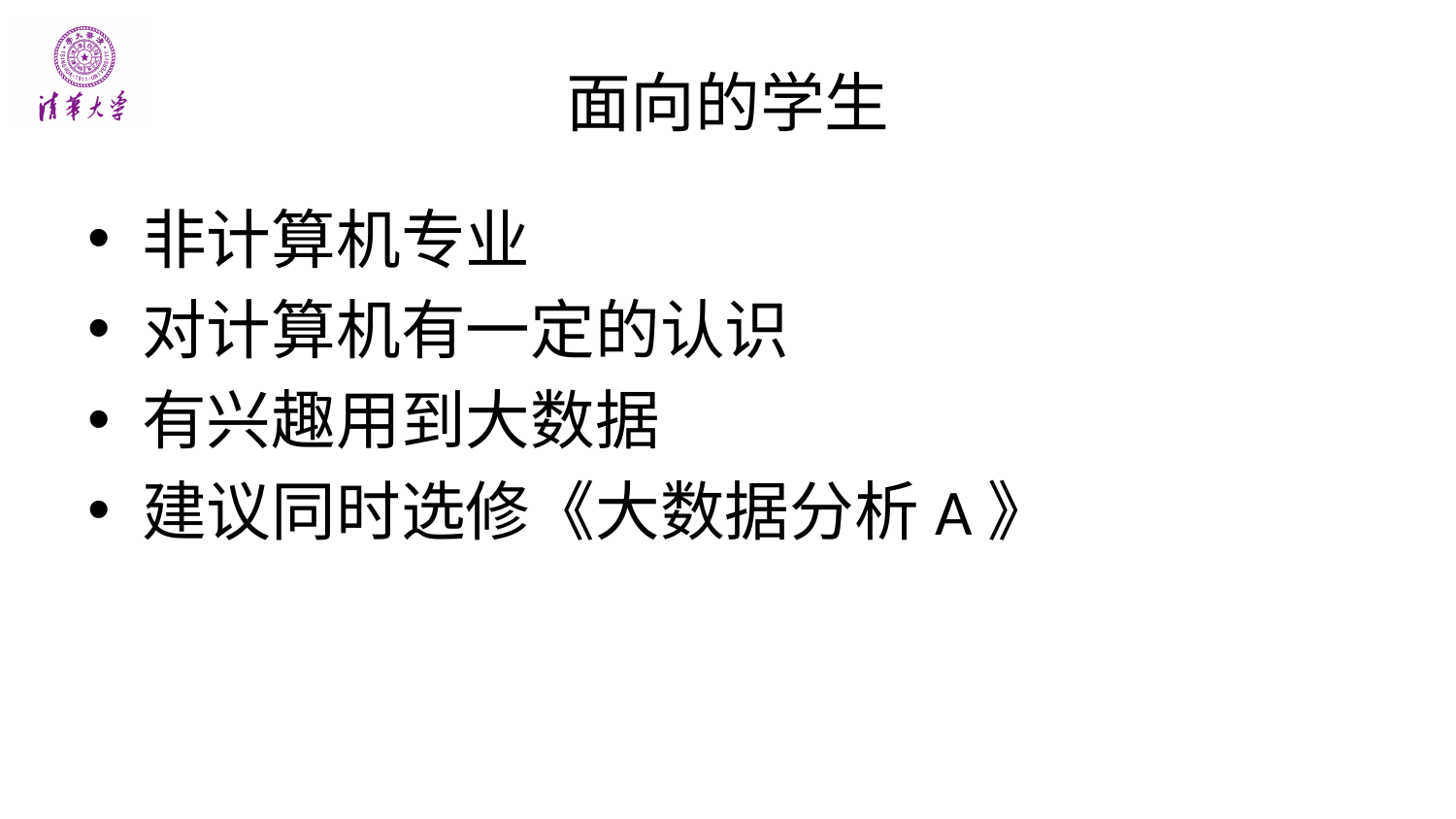

# 面向的学生
非计算机专业
对计算机有一定的认识
有兴趣用到大数据
建议同时选修《大数据分析A》